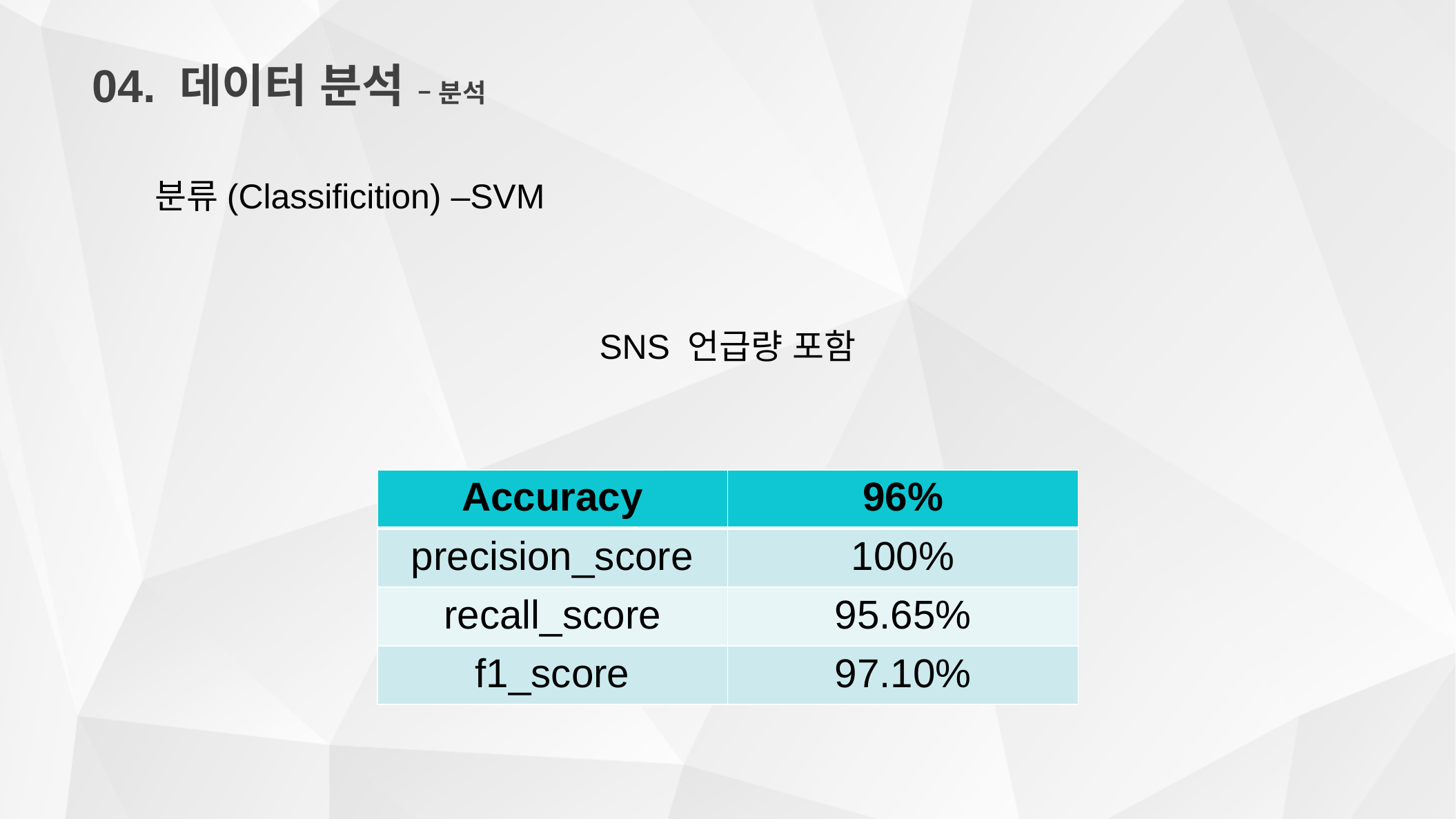

04. 데이터 분석 – 분석
분류(Classificition) –SVM
SNS 언급량 포함
| Accuracy | 96% |
| --- | --- |
| precision\_score | 100% |
| recall\_score | 95.65% |
| f1\_score | 97.10% |